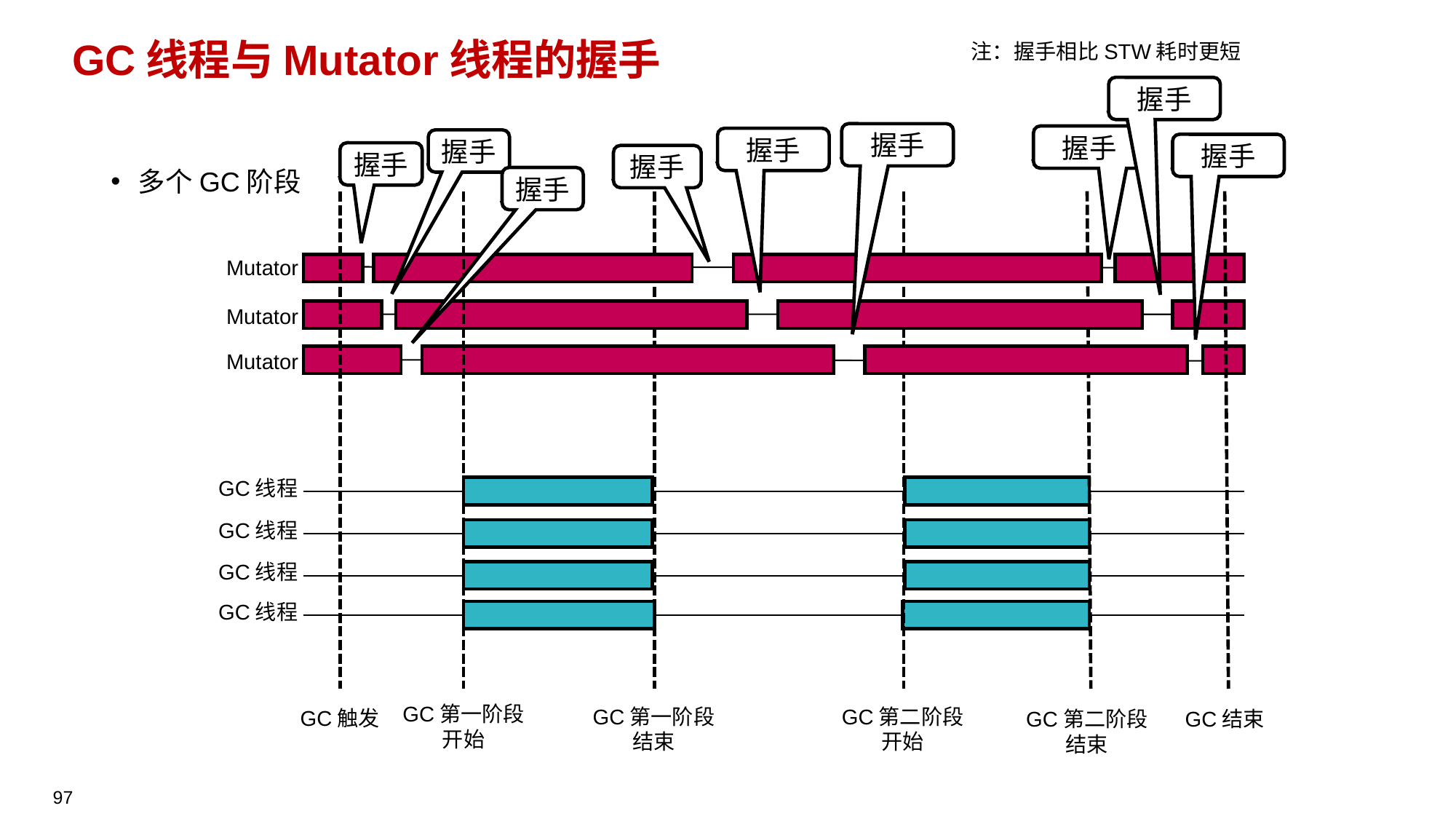

# GC线程与Mutator线程的握手
注：握手相比STW耗时更短
握手
握手
握手
握手
握手
握手
握手
握手
多个GC阶段
握手
Mutator

Mutator

Mutator
GC线程

GC线程

GC线程

GC线程

GC第一阶段
开始
GC第一阶段
结束
GC第二阶段
开始
GC触发
GC第二阶段
结束
GC结束